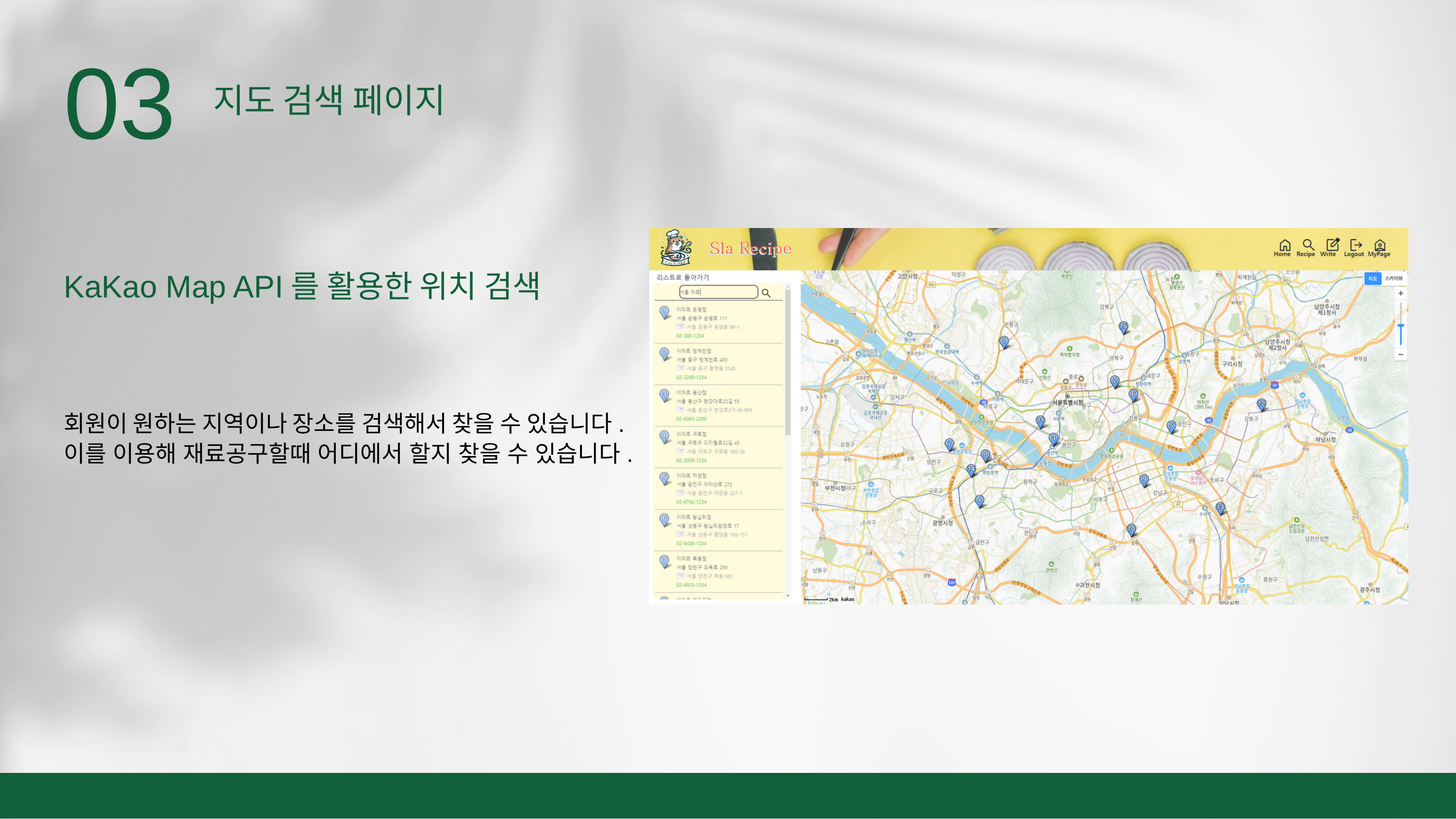

03
지도 검색 페이지

KaKao Map API를 활용한 위치 검색
회원이 원하는 지역이나 장소를 검색해서 찾을 수 있습니다.
이를 이용해 재료공구할때 어디에서 할지 찾을 수 있습니다.